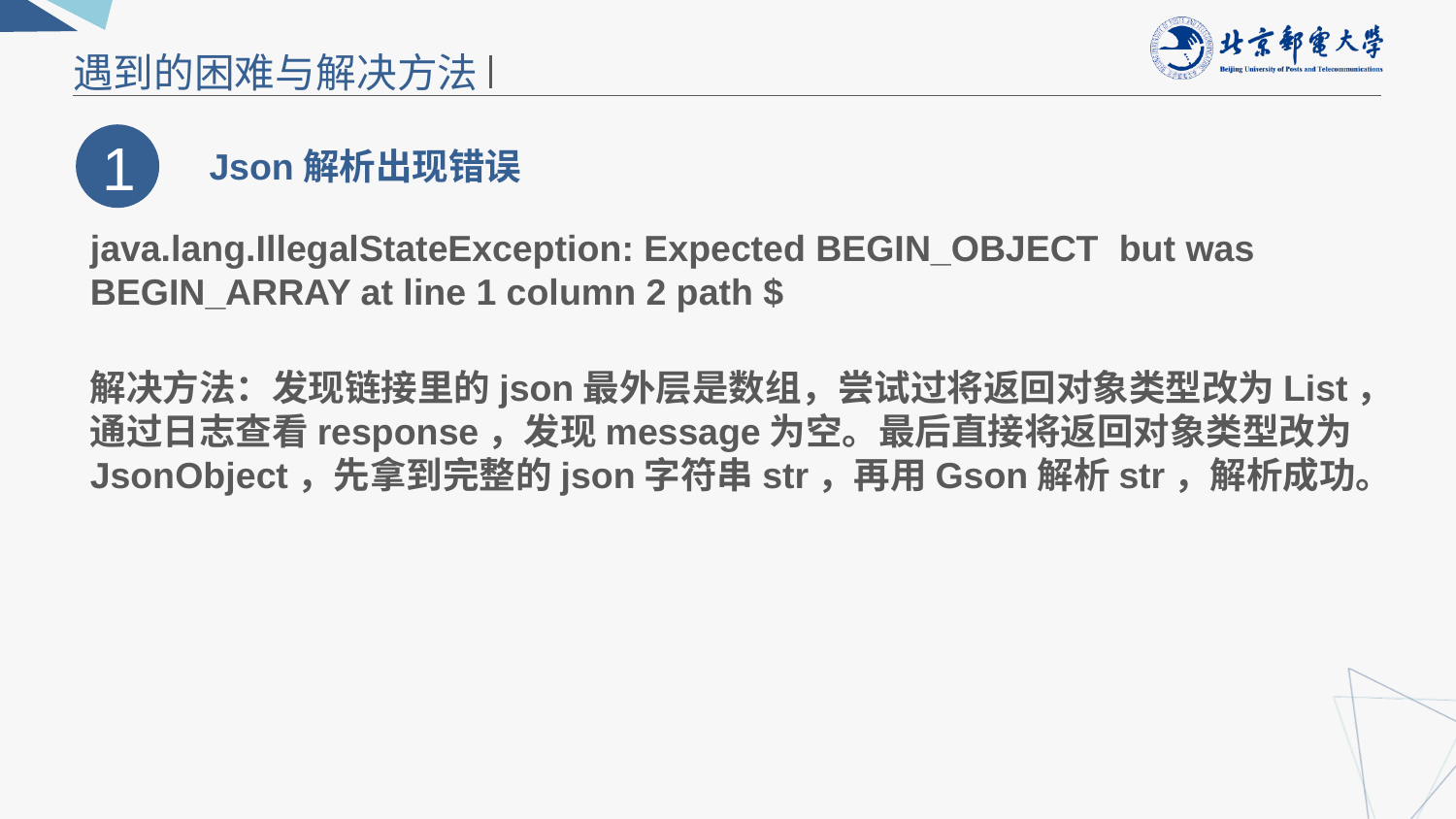

遇到的困难与解决方法
1
Json解析出现错误
java.lang.IllegalStateException: Expected BEGIN_OBJECT  but was BEGIN_ARRAY at line 1 column 2 path $

解决方法：发现链接里的json最外层是数组，尝试过将返回对象类型改为List，
通过日志查看response，发现message为空。最后直接将返回对象类型改为
JsonObject，先拿到完整的json字符串str，再用Gson解析str，解析成功。